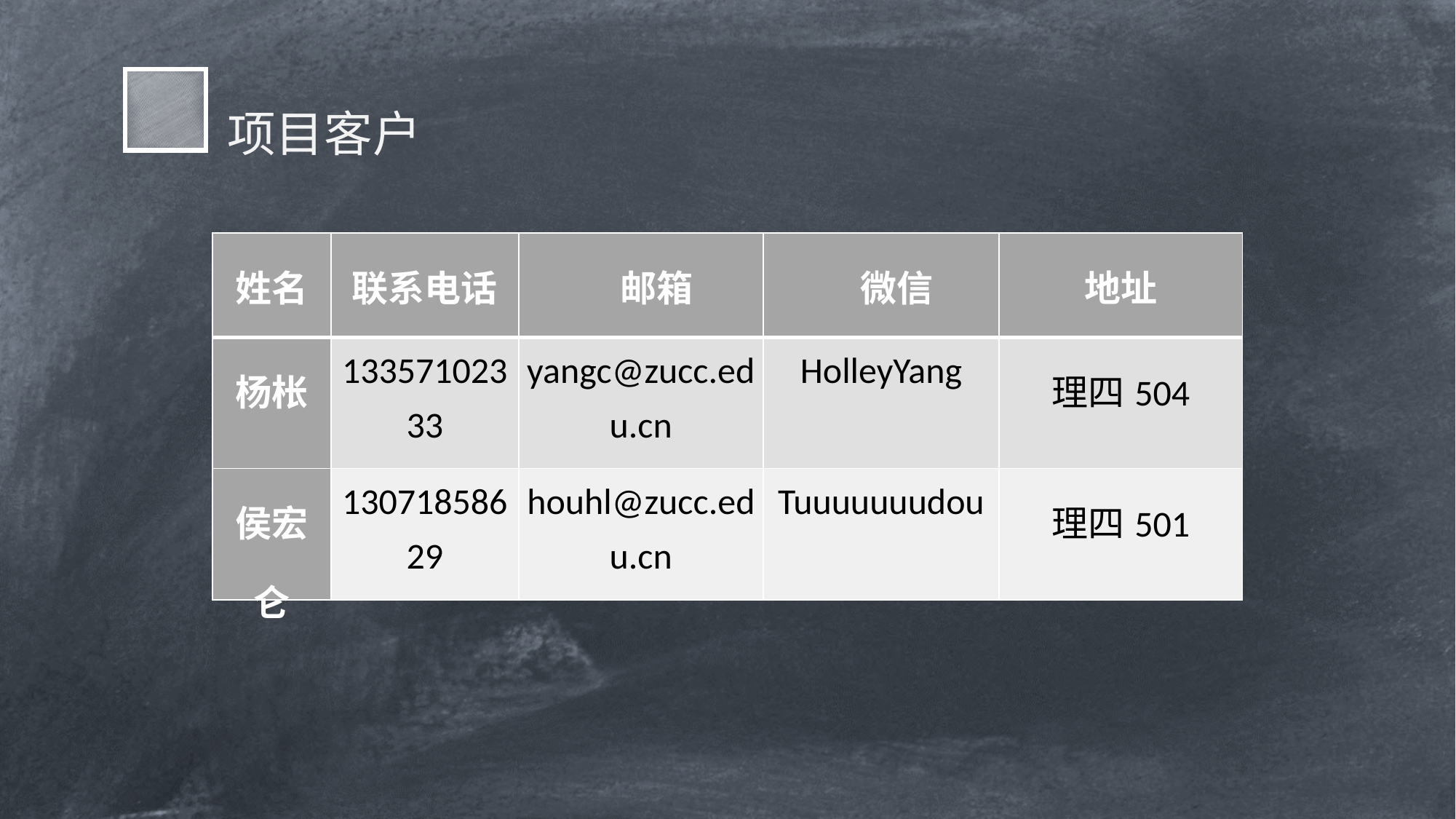

项目客户

| 姓名 | 联系电话 | 邮箱 | 微信 | 地址 |
| --- | --- | --- | --- | --- |
| 杨枨 | 13357102333 | yangc@zucc.edu.cn | HolleyYang | 理四504 |
| 侯宏仑 | 13071858629 | houhl@zucc.edu.cn | Tuuuuuuudou | 理四501 |